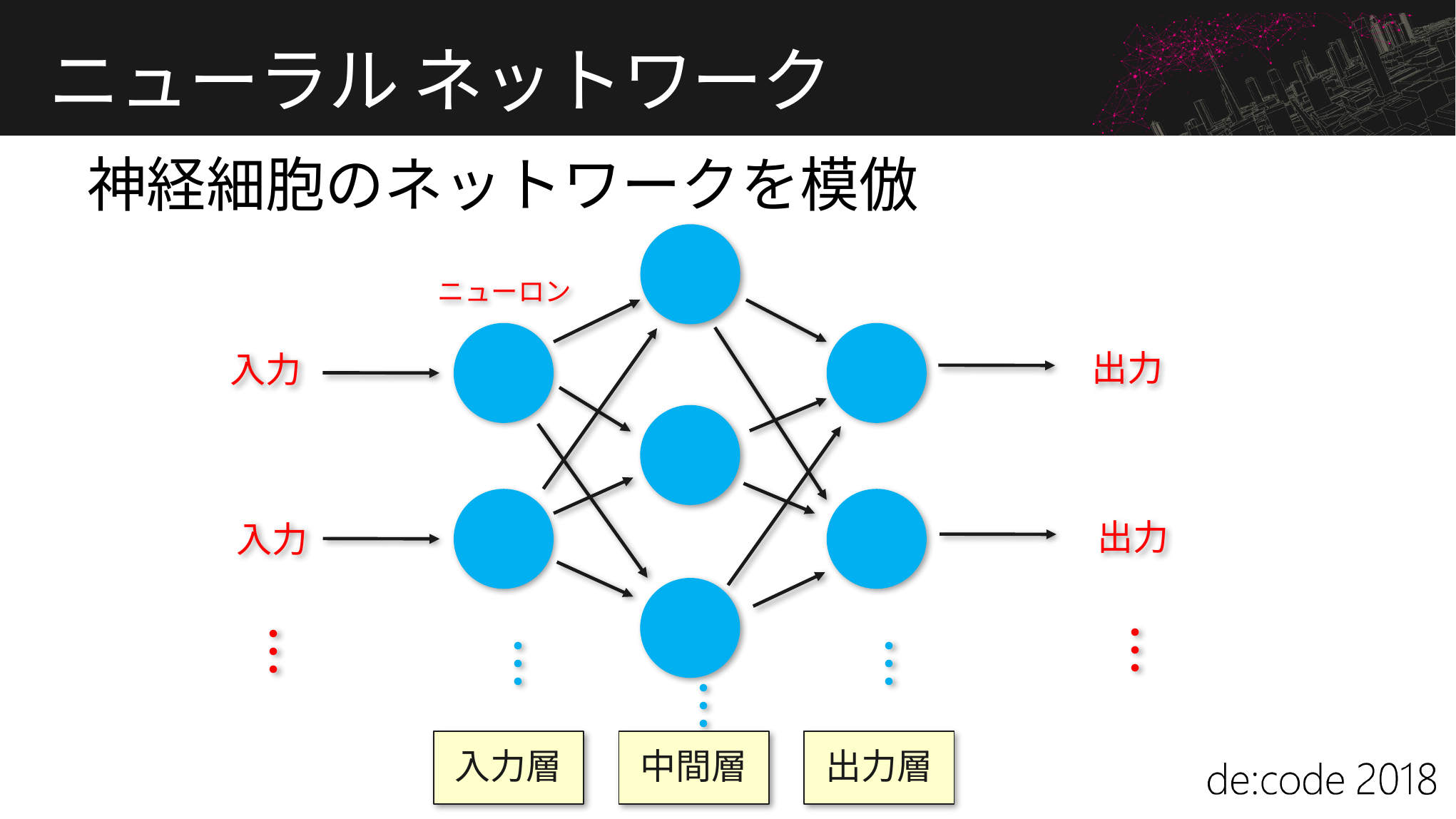

# ニューラル ネットワーク
神経細胞のネットワークを模倣

ニューロン

出力
入力

出力
入力

・
・
・
・
・
・
・
・
・
・
・
・
・
・
・
入力層
中間層
出力層